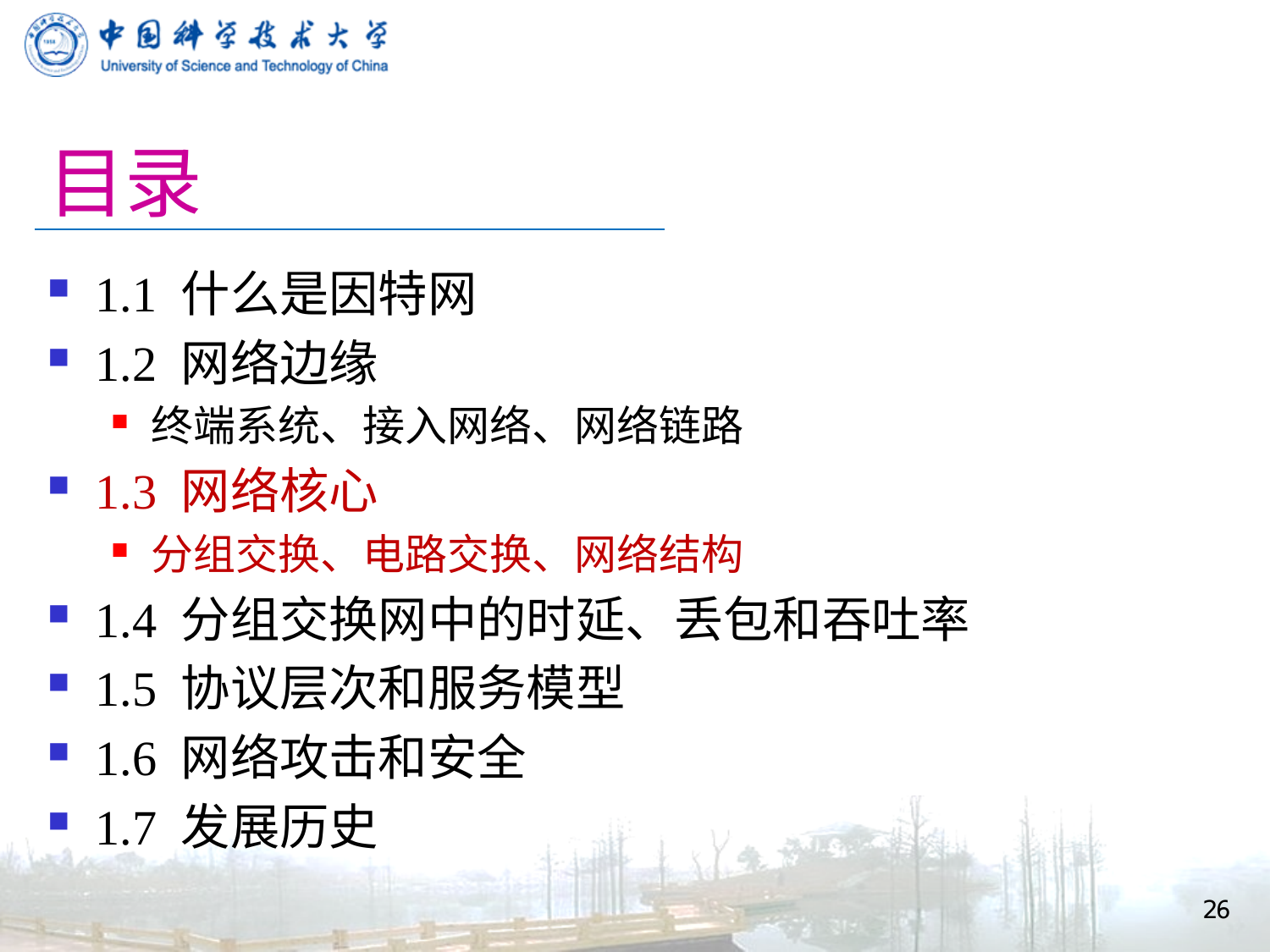

# 目录
1.1 什么是因特网
1.2 网络边缘
终端系统、接入网络、网络链路
1.3 网络核心
分组交换、电路交换、网络结构
1.4 分组交换网中的时延、丢包和吞吐率
1.5 协议层次和服务模型
1.6 网络攻击和安全
1.7 发展历史
26